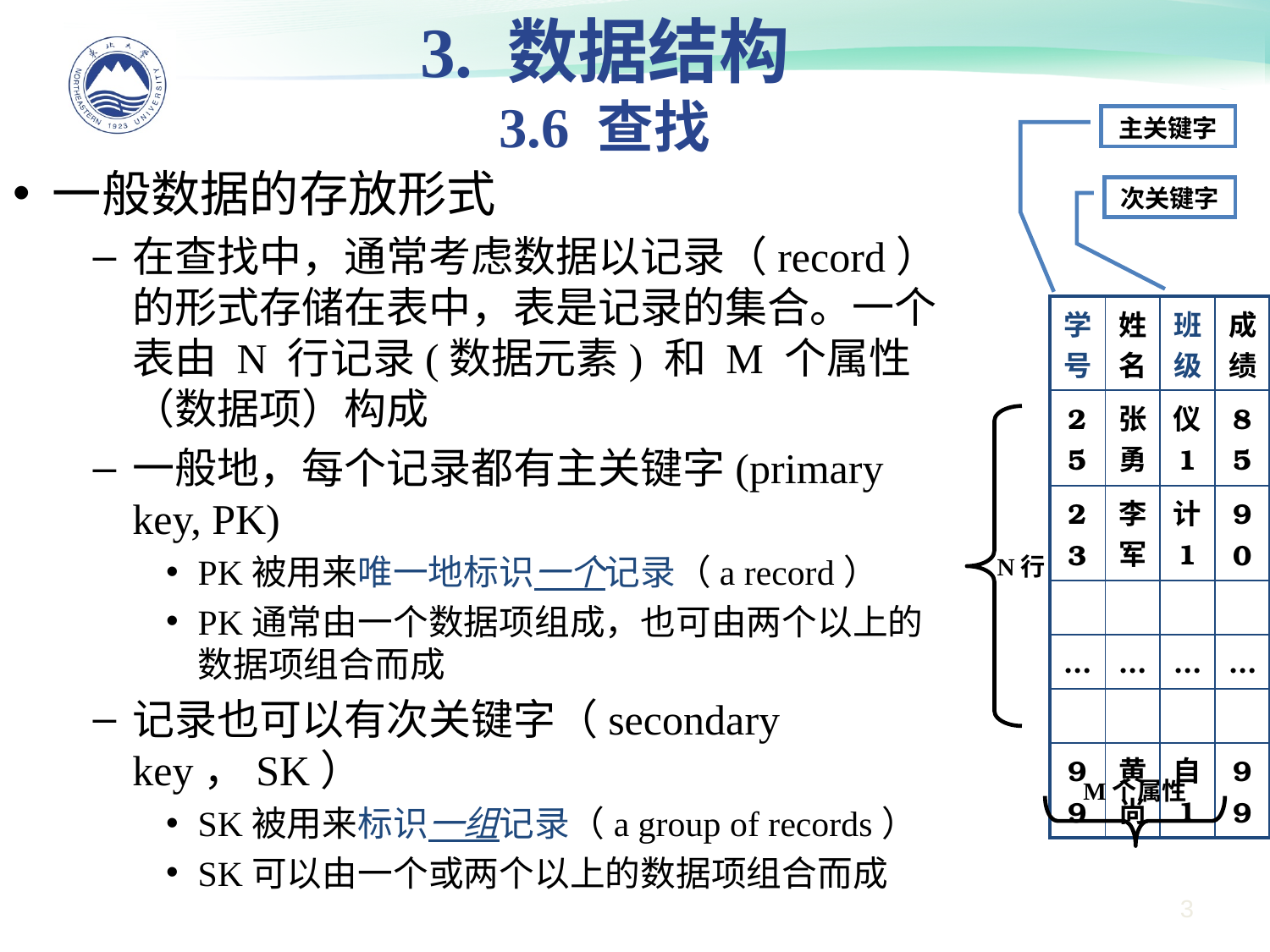

3. 数据结构
3.6 查找
主关键字
一般数据的存放形式
在查找中，通常考虑数据以记录（record）的形式存储在表中，表是记录的集合。一个表由 N 行记录(数据元素) 和 M 个属性（数据项）构成
一般地，每个记录都有主关键字(primary key, PK)
PK被用来唯一地标识一个记录（a record）
PK通常由一个数据项组成，也可由两个以上的数据项组合而成
记录也可以有次关键字（secondary key，SK）
SK被用来标识一组记录（a group of records）
SK可以由一个或两个以上的数据项组合而成
次关键字
| 学号 | 姓名 | 班级 | 成绩 |
| --- | --- | --- | --- |
| 25 | 张勇 | 仪1 | 85 |
| 23 | 李军 | 计1 | 90 |
|  |  |  |  |
| … | … | … | … |
|  |  |  |  |
| 99 | 黄尚 | 自1 | 99 |
   N行
M个属性

3